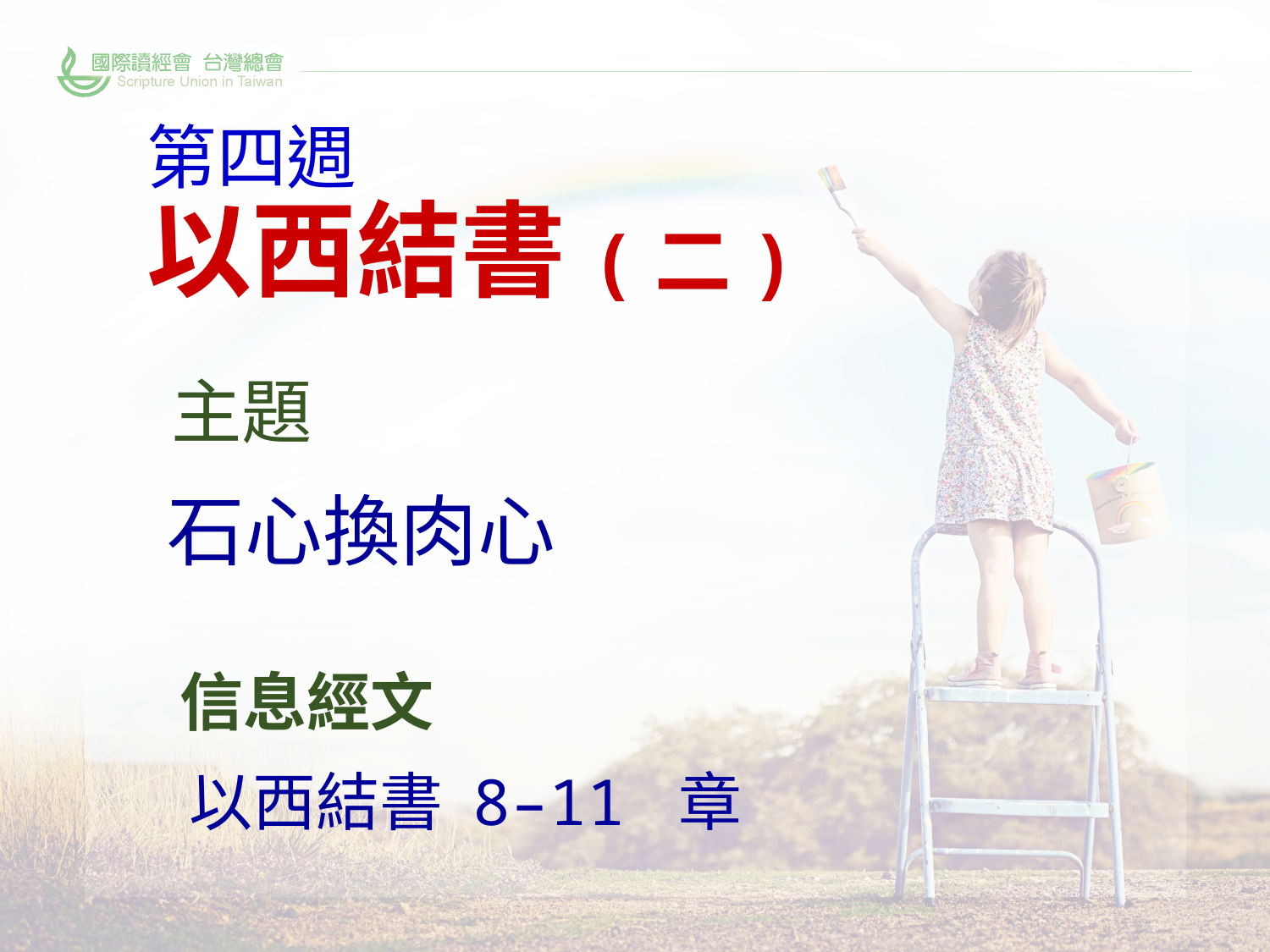

# 第四週 以西結書(二)
主題

石心換肉心
信息經文
以西結書 8–11 章